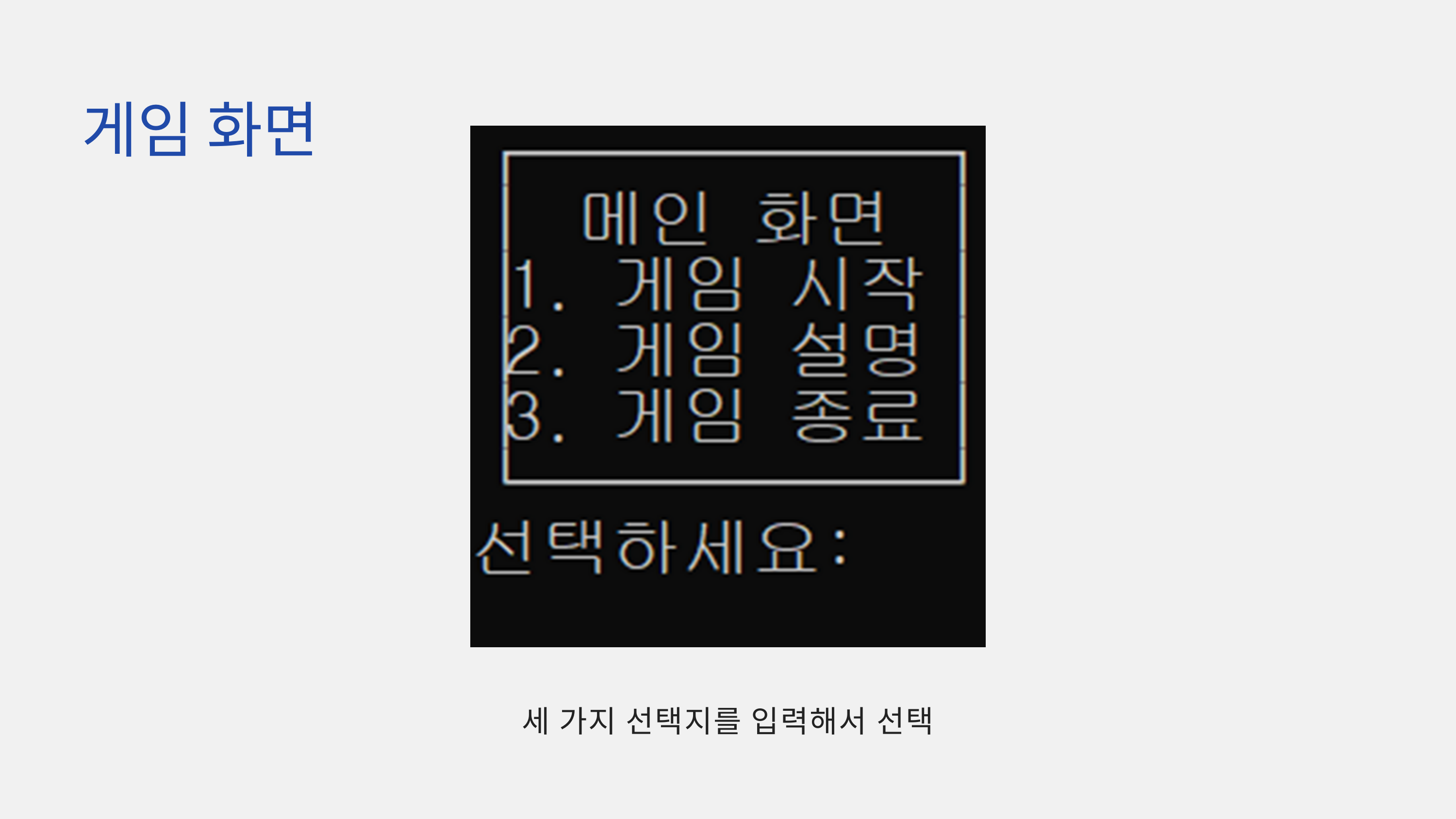

게임 화면

세 가지 선택지를 입력해서 선택